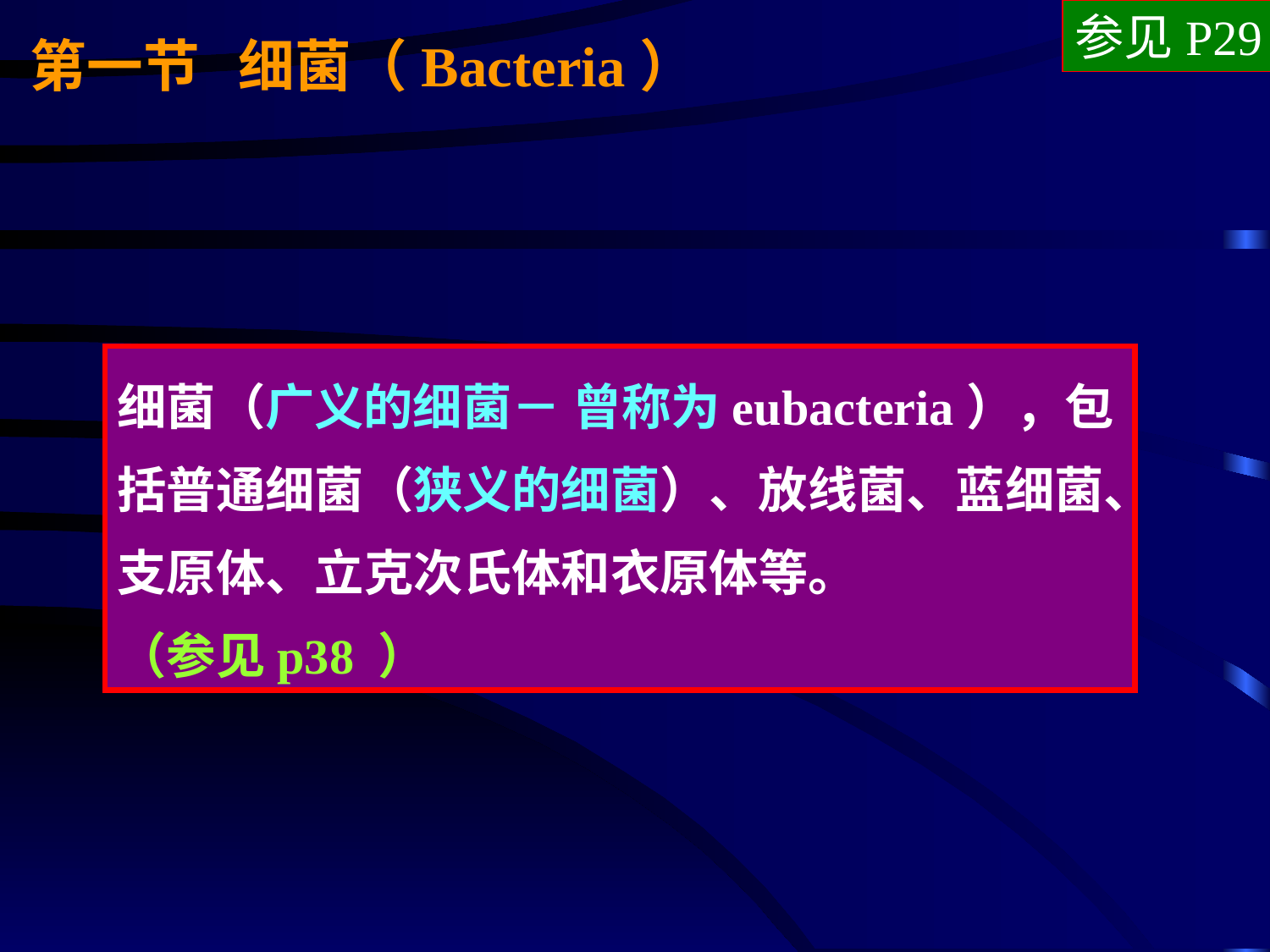

参见P29
第一节   细菌（Bacteria）
细菌（广义的细菌－ 曾称为eubacteria），包括普通细菌（狭义的细菌）、放线菌、蓝细菌、支原体、立克次氏体和衣原体等。                   （参见p38 ）